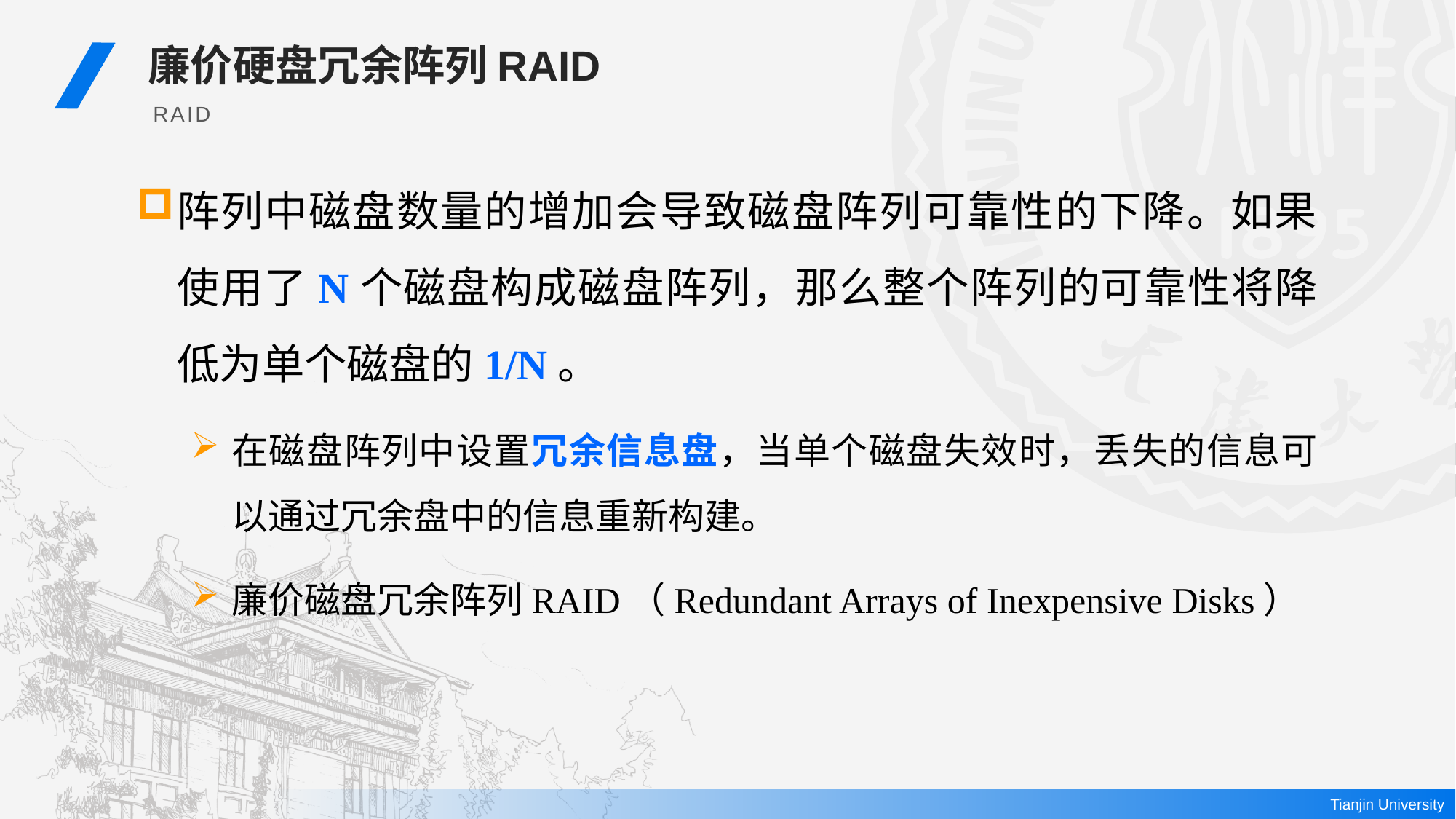

廉价硬盘冗余阵列RAID
RAID
阵列中磁盘数量的增加会导致磁盘阵列可靠性的下降。如果使用了N个磁盘构成磁盘阵列，那么整个阵列的可靠性将降低为单个磁盘的1/N。
在磁盘阵列中设置冗余信息盘，当单个磁盘失效时，丢失的信息可以通过冗余盘中的信息重新构建。
廉价磁盘冗余阵列RAID（Redundant Arrays of Inexpensive Disks）